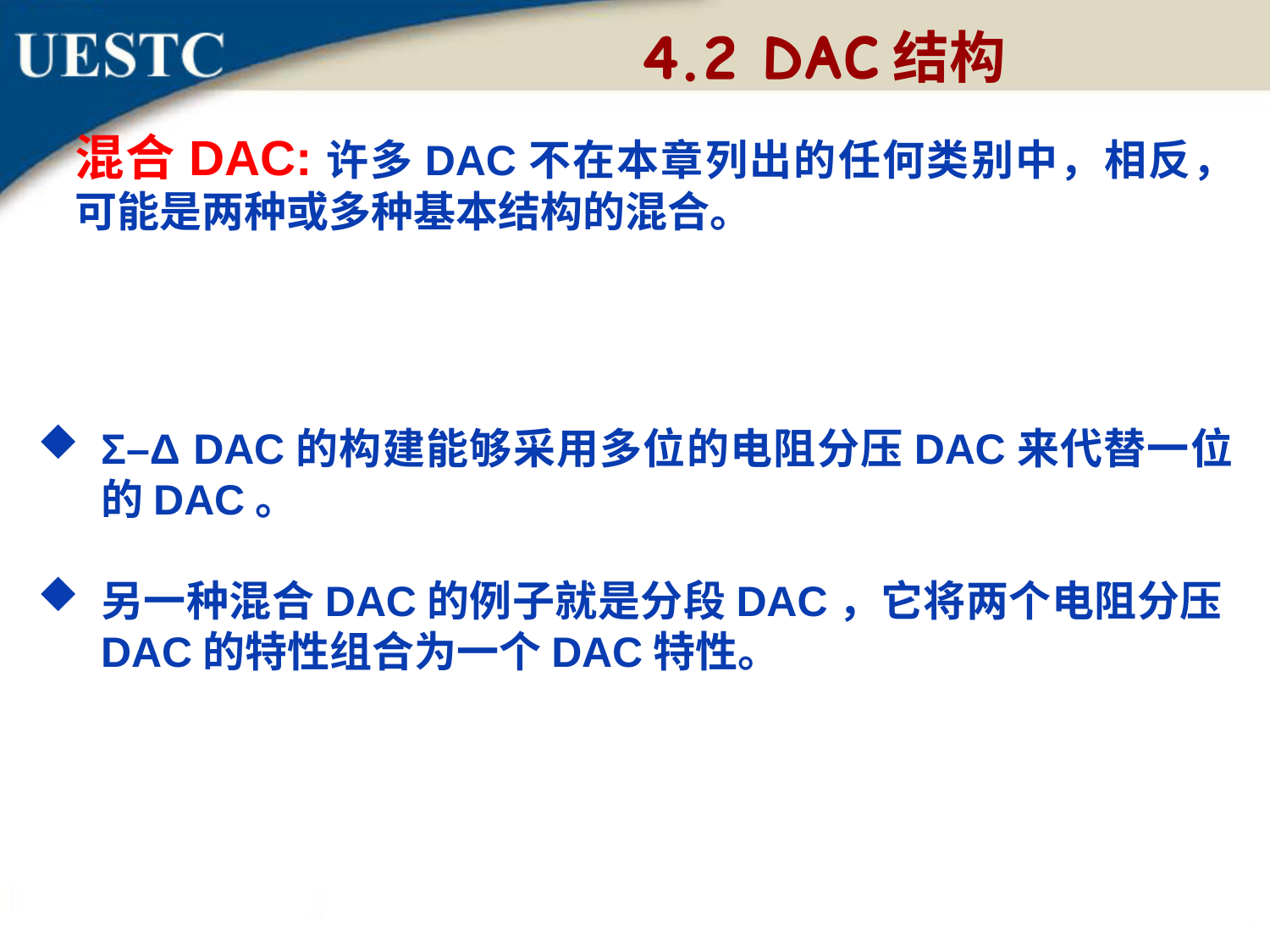

4.2 DAC结构
混合DAC:许多DAC不在本章列出的任何类别中，相反，可能是两种或多种基本结构的混合。
Σ–Δ DAC的构建能够采用多位的电阻分压DAC来代替一位的DAC。

另一种混合DAC的例子就是分段DAC，它将两个电阻分压DAC的特性组合为一个DAC特性。